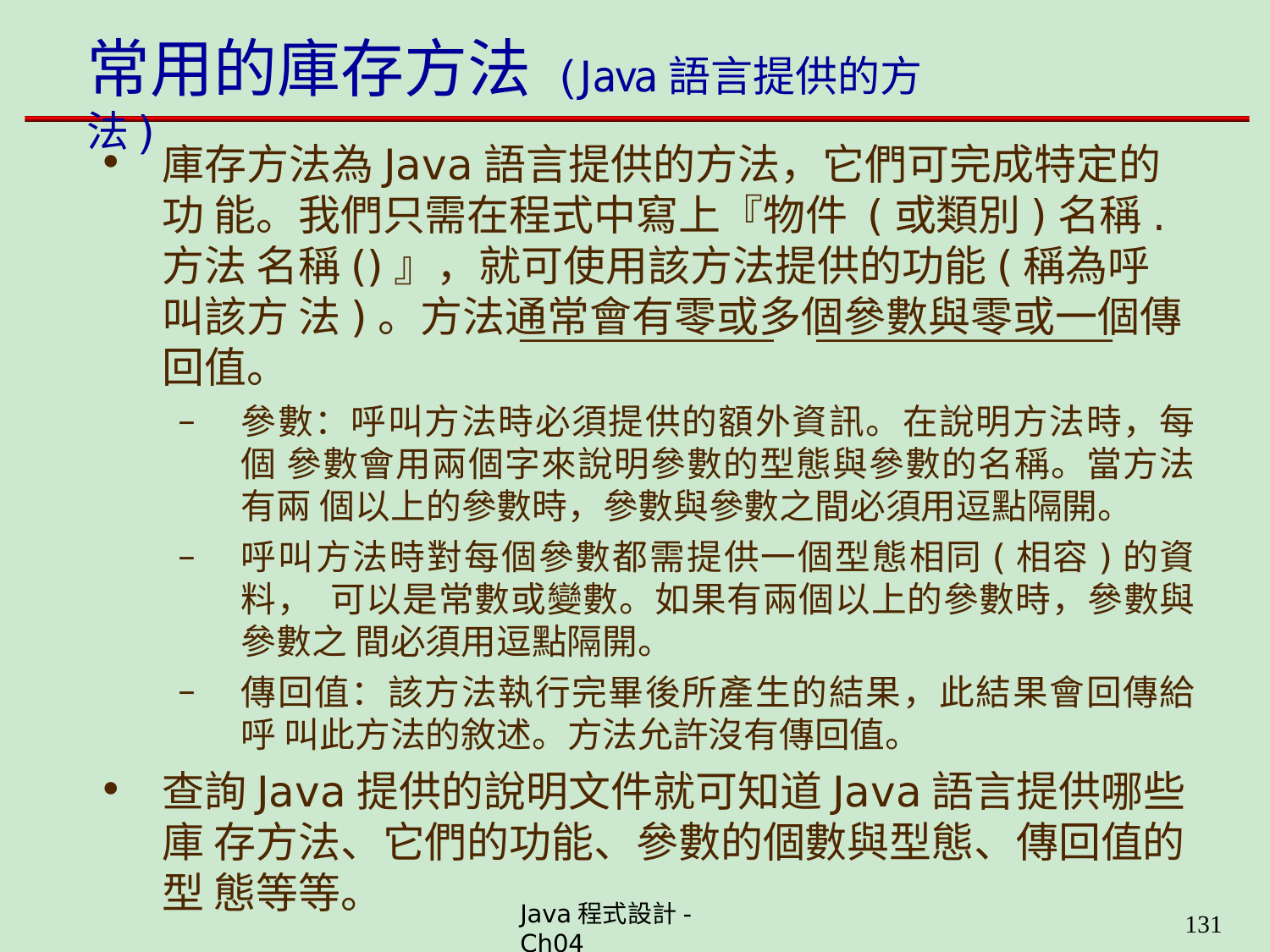

# 常用的庫存方法 (Java語言提供的方法)
庫存方法為Java語言提供的方法，它們可完成特定的功 能。我們只需在程式中寫上『物件 (或類別)名稱.方法 名稱()』，就可使用該方法提供的功能(稱為呼叫該方 法)。方法通常會有零或多個參數與零或一個傳回值。
參數：呼叫方法時必須提供的額外資訊。在說明方法時，每個 參數會用兩個字來說明參數的型態與參數的名稱。當方法有兩 個以上的參數時，參數與參數之間必須用逗點隔開。
呼叫方法時對每個參數都需提供一個型態相同(相容)的資料，  可以是常數或變數。如果有兩個以上的參數時，參數與參數之 間必須用逗點隔開。
傳回值：該方法執行完畢後所產生的結果，此結果會回傳給呼 叫此方法的敘述。方法允許沒有傳回值。
查詢Java提供的說明文件就可知道Java語言提供哪些庫 存方法、它們的功能、參數的個數與型態、傳回值的型 態等等。

Java程式設計-Ch04
131